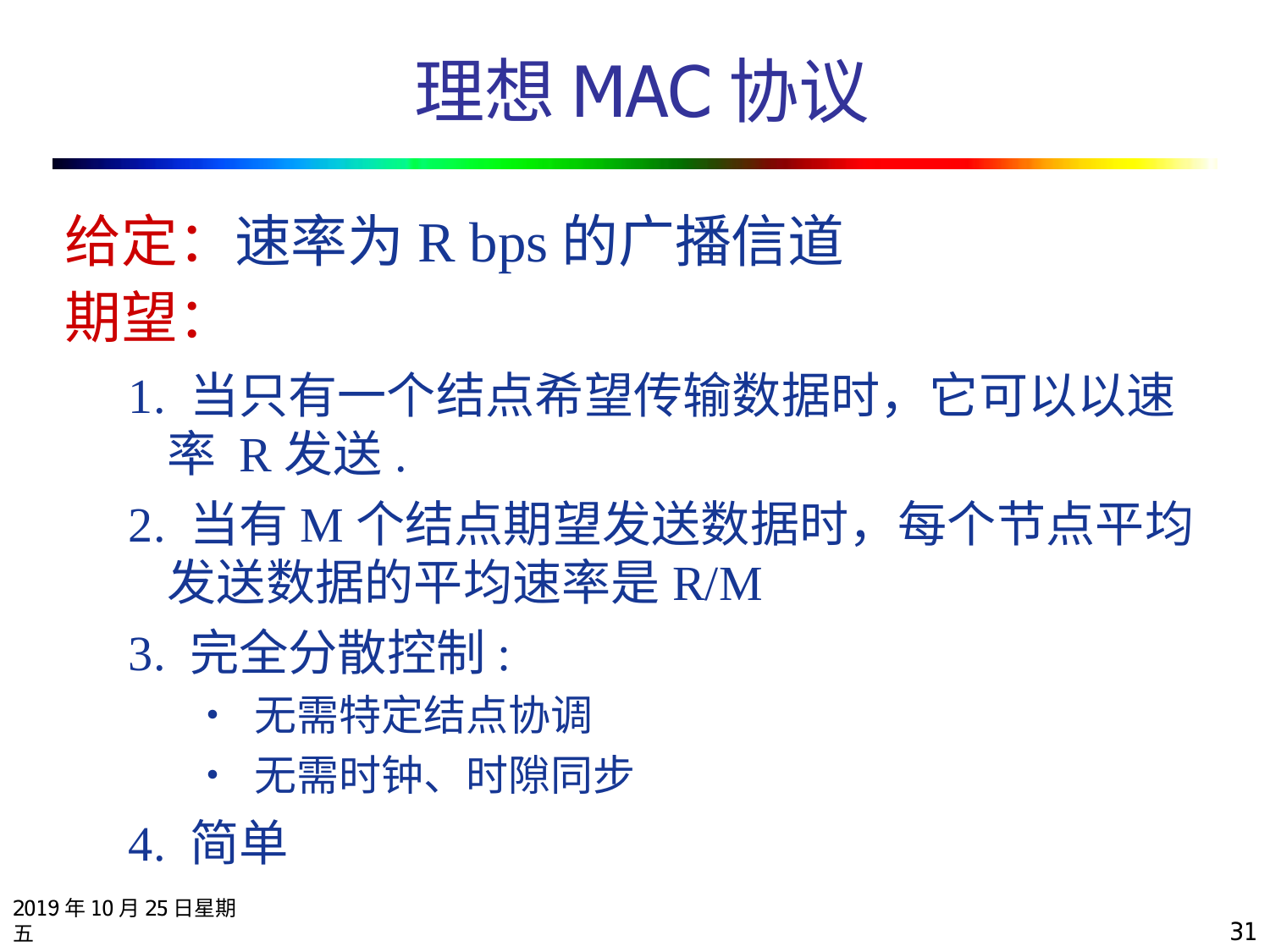

# 理想MAC协议

给定：速率为R bps的广播信道

期望：

	1. 当只有一个结点希望传输数据时，它可以以速
		率 R发送.

	2. 当有M个结点期望发送数据时，每个节点平均
		发送数据的平均速率是R/M

	3. 完全分散控制:
			• 无需特定结点协调
			• 无需时钟、时隙同步

	4. 简单
2019年10月25日星期五
31